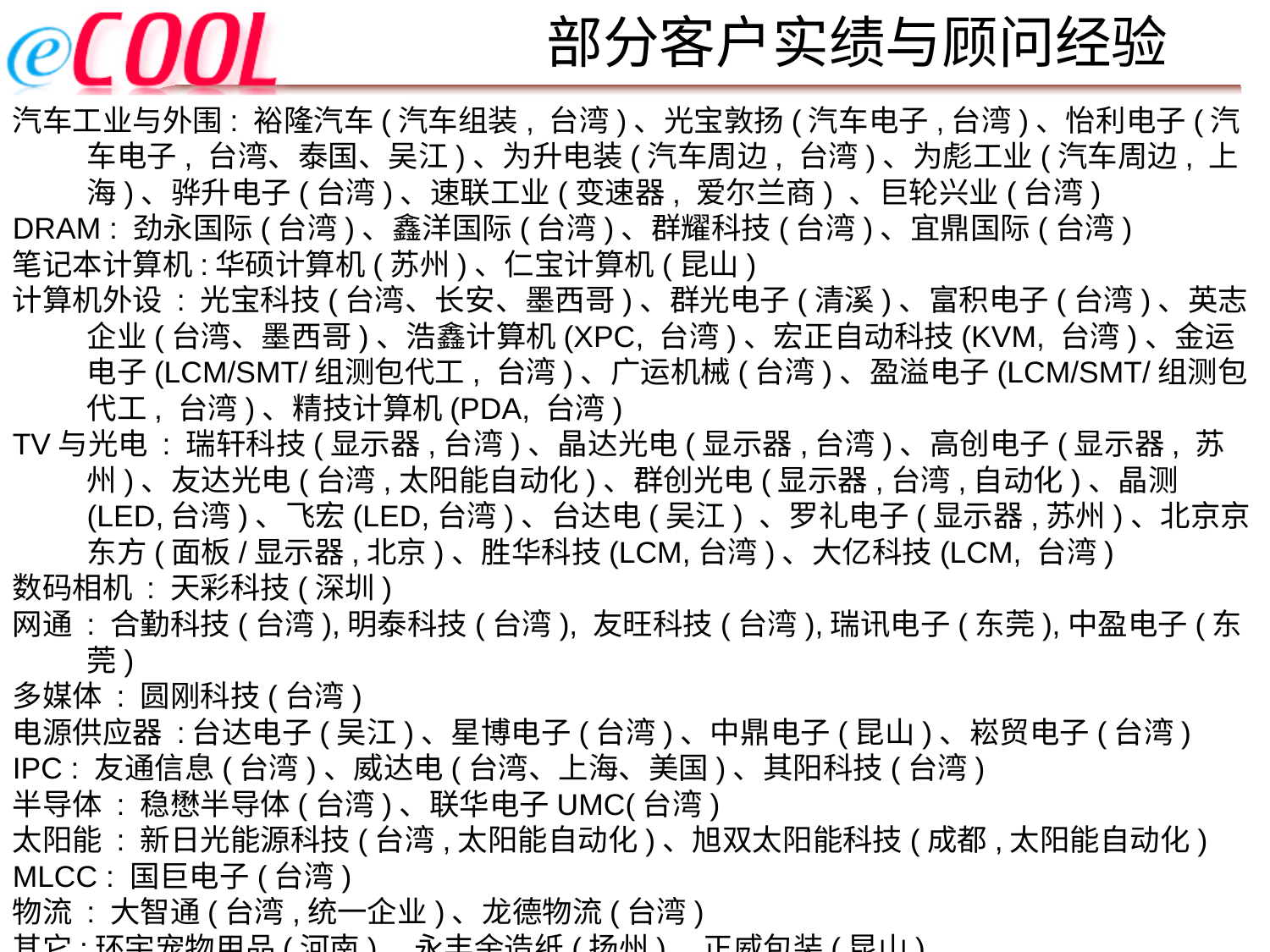

# 部分客户实绩与顾问经验
汽车工业与外围: 裕隆汽车(汽车组装, 台湾)、光宝敦扬(汽车电子,台湾)、怡利电子(汽车电子, 台湾、泰国、吴江)、为升电装(汽车周边, 台湾)、为彪工业(汽车周边, 上海)、骅升电子(台湾)、速联工业(变速器, 爱尔兰商) 、巨轮兴业(台湾)
DRAM : 劲永国际(台湾)、鑫洋国际(台湾)、群耀科技(台湾)、宜鼎国际(台湾)
笔记本计算机:华硕计算机(苏州)、仁宝计算机(昆山)
计算机外设 : 光宝科技(台湾、长安、墨西哥)、群光电子(清溪)、富积电子(台湾)、英志企业(台湾、墨西哥)、浩鑫计算机(XPC, 台湾)、宏正自动科技(KVM, 台湾)、金运电子(LCM/SMT/组测包代工, 台湾)、广运机械(台湾)、盈溢电子(LCM/SMT/组测包代工, 台湾)、精技计算机(PDA, 台湾)
TV与光电 : 瑞轩科技(显示器,台湾)、晶达光电(显示器,台湾)、高创电子(显示器, 苏州)、友达光电(台湾,太阳能自动化)、群创光电(显示器,台湾,自动化)、晶测(LED,台湾)、飞宏(LED,台湾)、台达电(吴江) 、罗礼电子(显示器,苏州)、北京京东方(面板/显示器,北京)、胜华科技(LCM,台湾)、大亿科技(LCM, 台湾)
数码相机 : 天彩科技(深圳)
网通 : 合勤科技(台湾),明泰科技(台湾), 友旺科技(台湾),瑞讯电子(东莞),中盈电子(东莞)
多媒体 : 圆刚科技(台湾)
电源供应器 :台达电子(吴江)、星博电子(台湾)、中鼎电子(昆山)、崧贸电子(台湾)
IPC : 友通信息(台湾)、威达电(台湾、上海、美国)、其阳科技(台湾)
半导体 : 稳懋半导体(台湾)、联华电子UMC(台湾)
太阳能 : 新日光能源科技(台湾,太阳能自动化)、旭双太阳能科技(成都,太阳能自动化)
MLCC : 国巨电子(台湾)
物流 : 大智通(台湾,统一企业)、龙德物流(台湾)
其它:环宇宠物用品(河南)、永丰余造纸(扬州)、正威包装(昆山)